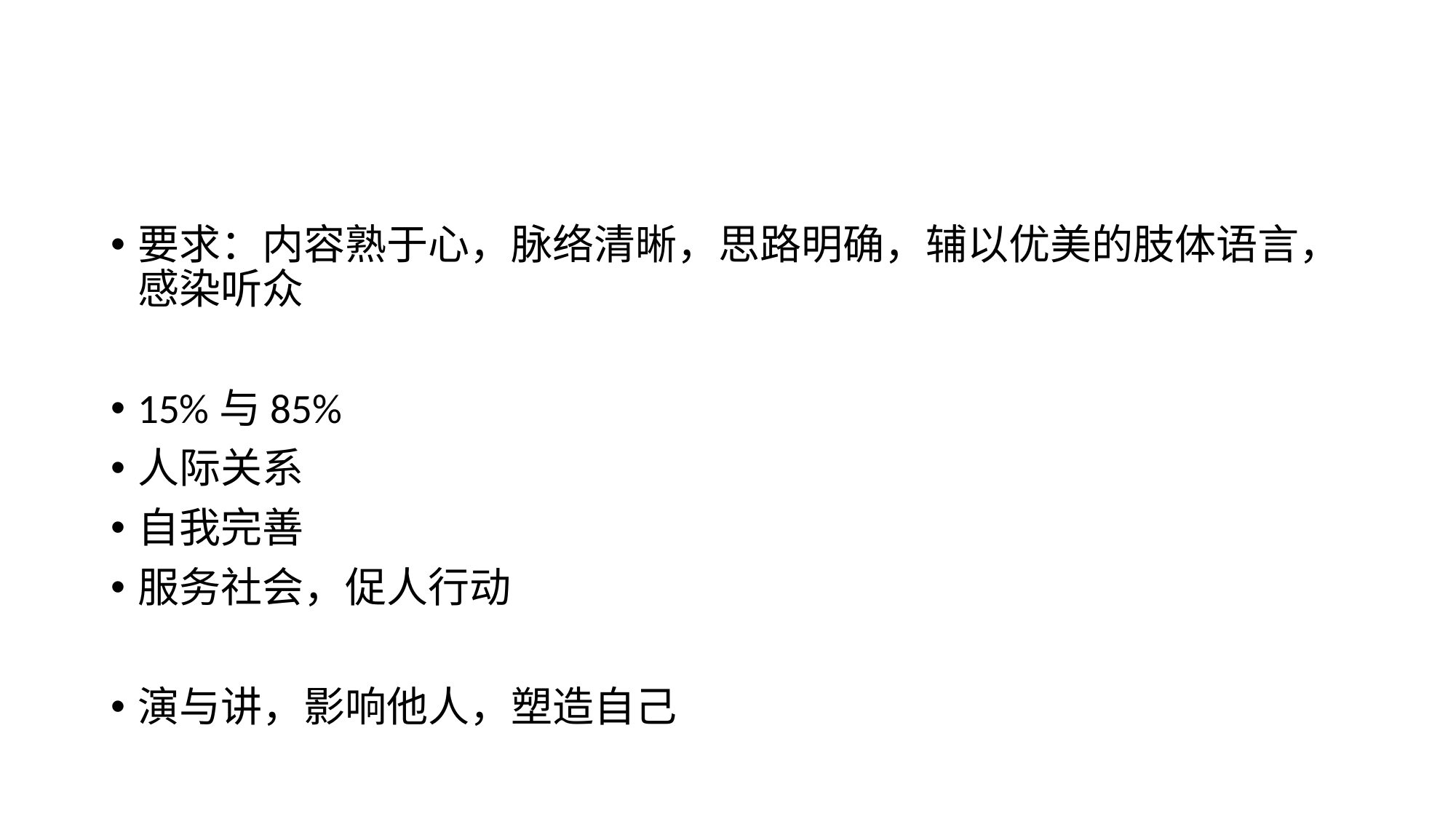

#
要求：内容熟于心，脉络清晰，思路明确，辅以优美的肢体语言，感染听众

15%与85%
人际关系
自我完善
服务社会，促人行动

演与讲，影响他人，塑造自己